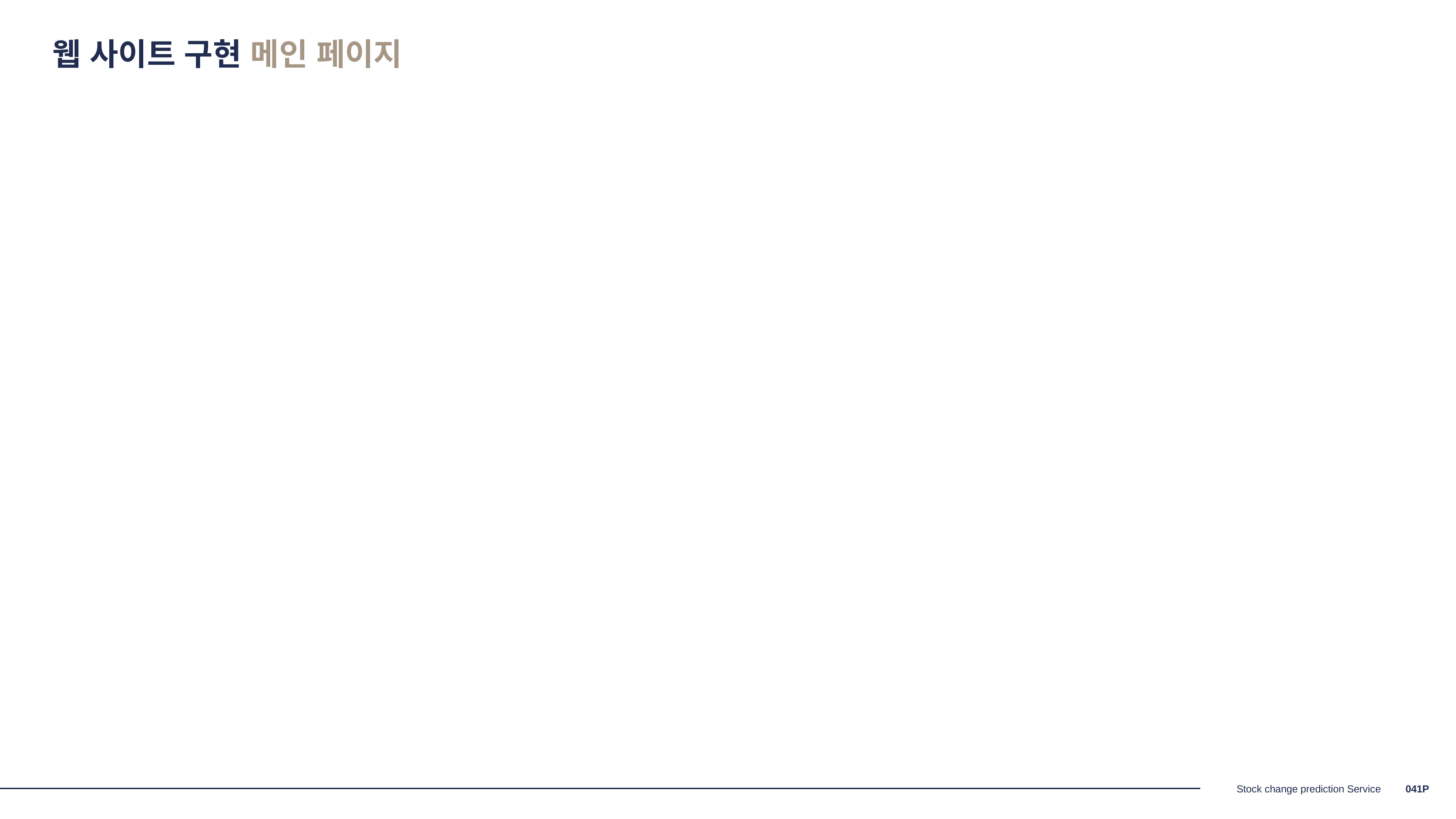

웹 사이트 구현 메인 페이지
041P
Stock change prediction Service